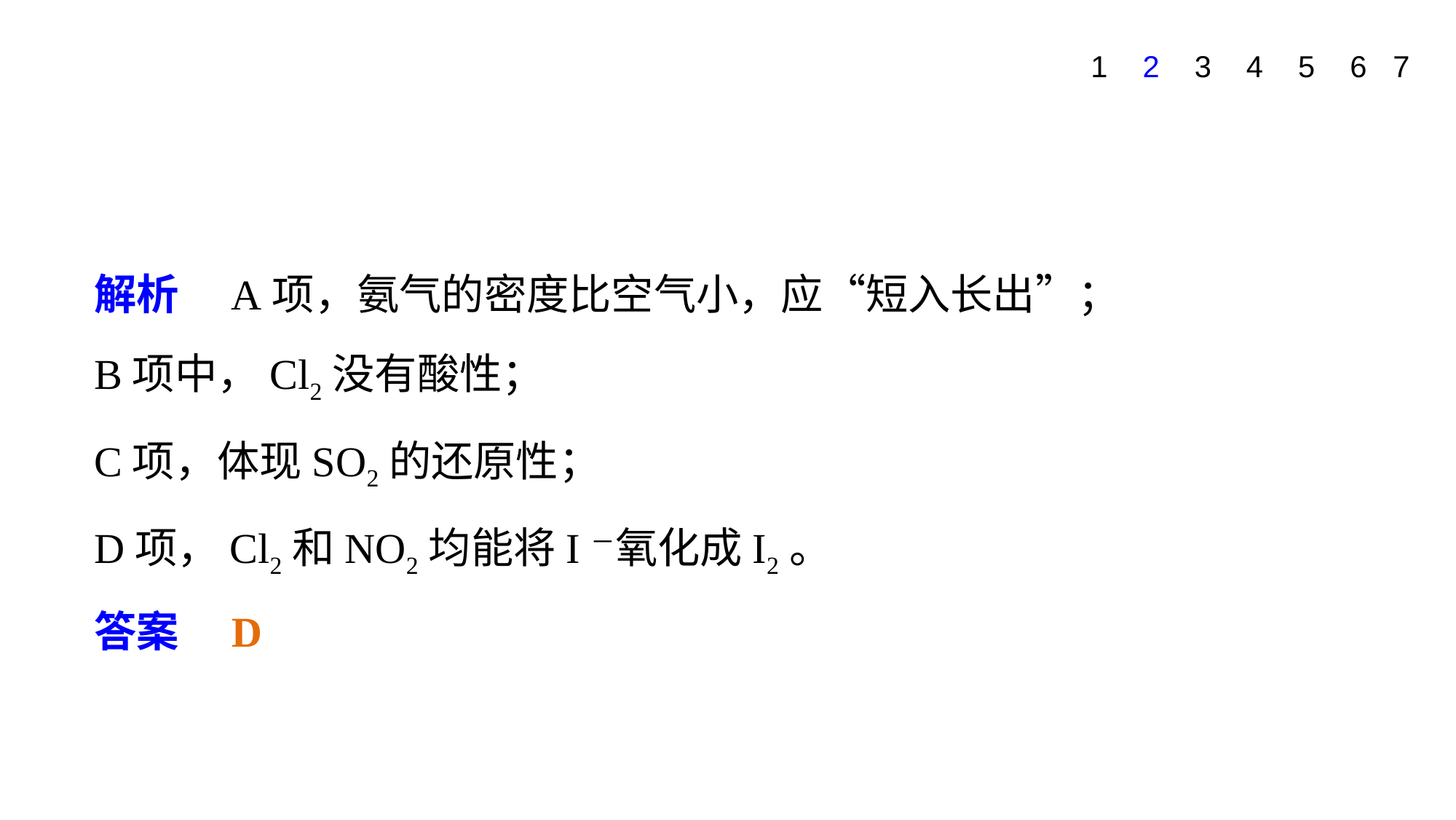

1
2
3
4
5
6
7
解析　A项，氨气的密度比空气小，应“短入长出”；
B项中，Cl2没有酸性；
C项，体现SO2的还原性；
D项，Cl2和NO2均能将I－氧化成I2。
答案　D